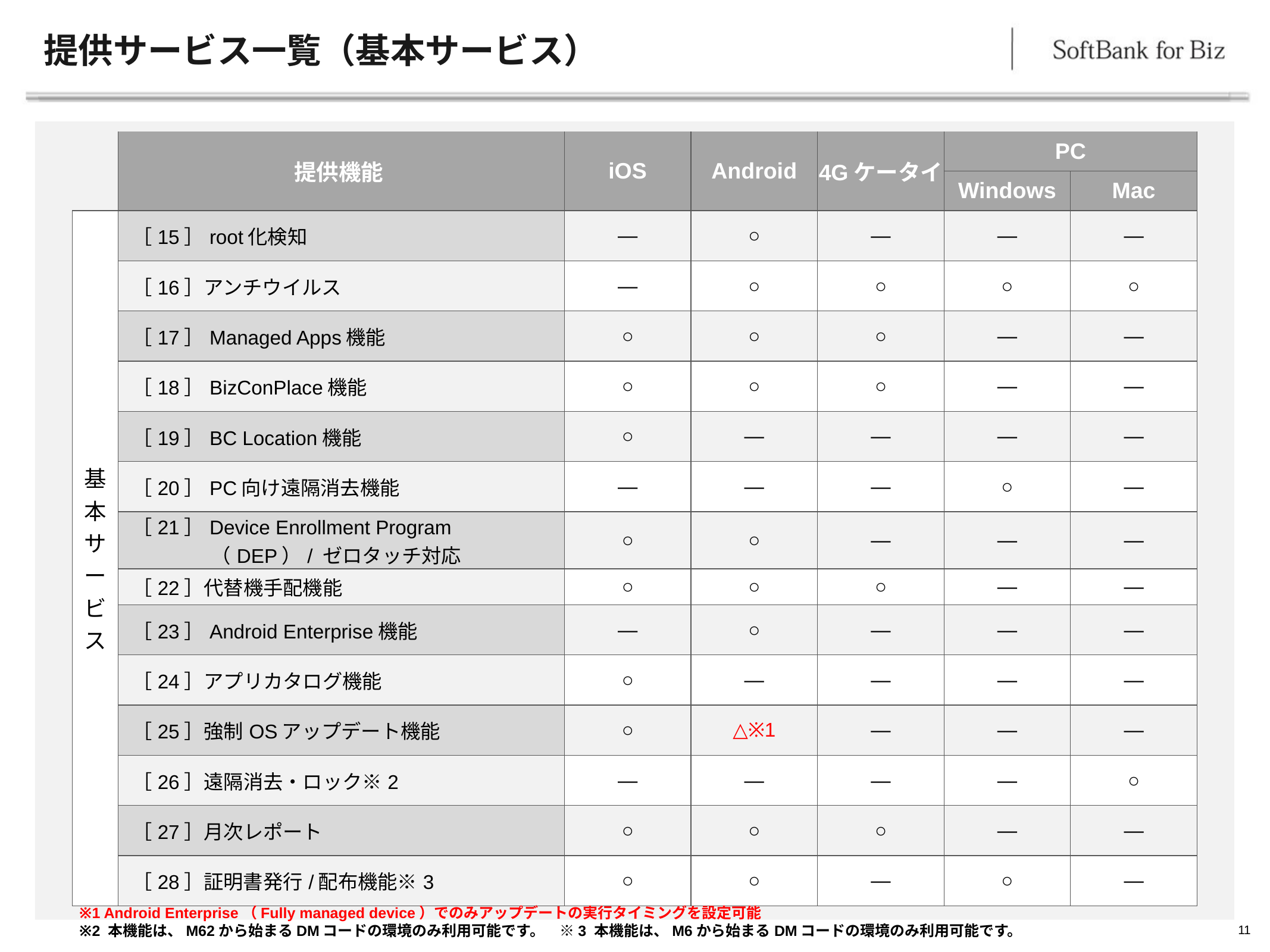

# 提供サービス一覧（基本サービス）
|  | 提供機能 | iOS | Android | 4Gケータイ | PC |  |
| --- | --- | --- | --- | --- | --- | --- |
|  |  |  |  |  | Windows | Mac |
| 基本サービス | ［15］root化検知 | ― | ○ | ― | ― | ― |
|  | ［16］アンチウイルス | ― | ○ | ○ | ○ | ○ |
|  | ［17］Managed Apps機能 | ○ | ○ | ○ | ― | ― |
|  | ［18］BizConPlace機能 | ○ | ○ | ○ | ― | ― |
|  | ［19］BC Location機能 | ○ | ― | ― | ― | ― |
|  | ［20］PC向け遠隔消去機能 | ― | ― | ― | ○ | ― |
|  | ［21］Device Enrollment Program 　　　　（DEP）/ ゼロタッチ対応 | ○ | ○ | ― | ― | ― |
|  | ［22］代替機手配機能 | ○ | ○ | ○ | ― | ― |
|  | ［23］Android Enterprise機能 | ― | ○ | ― | ― | ― |
|  | ［24］アプリカタログ機能 | ○ | ― | ― | ― | ― |
|  | ［25］強制OSアップデート機能 | ○ | △※1 | ― | ― | ― |
|  | ［26］遠隔消去・ロック※2 | ― | ― | ― | ― | ○ |
|  | ［27］月次レポート | ○ | ○ | ○ | ― | ― |
|  | ［28］証明書発行/配布機能※3 | ○ | ○ | ― | ○ | ― |
※1 Android Enterprise（Fully managed device）でのみアップデートの実行タイミングを設定可能
※2 本機能は、M62から始まるDMコードの環境のみ利用可能です。　※3 本機能は、M6から始まるDMコードの環境のみ利用可能です。

11